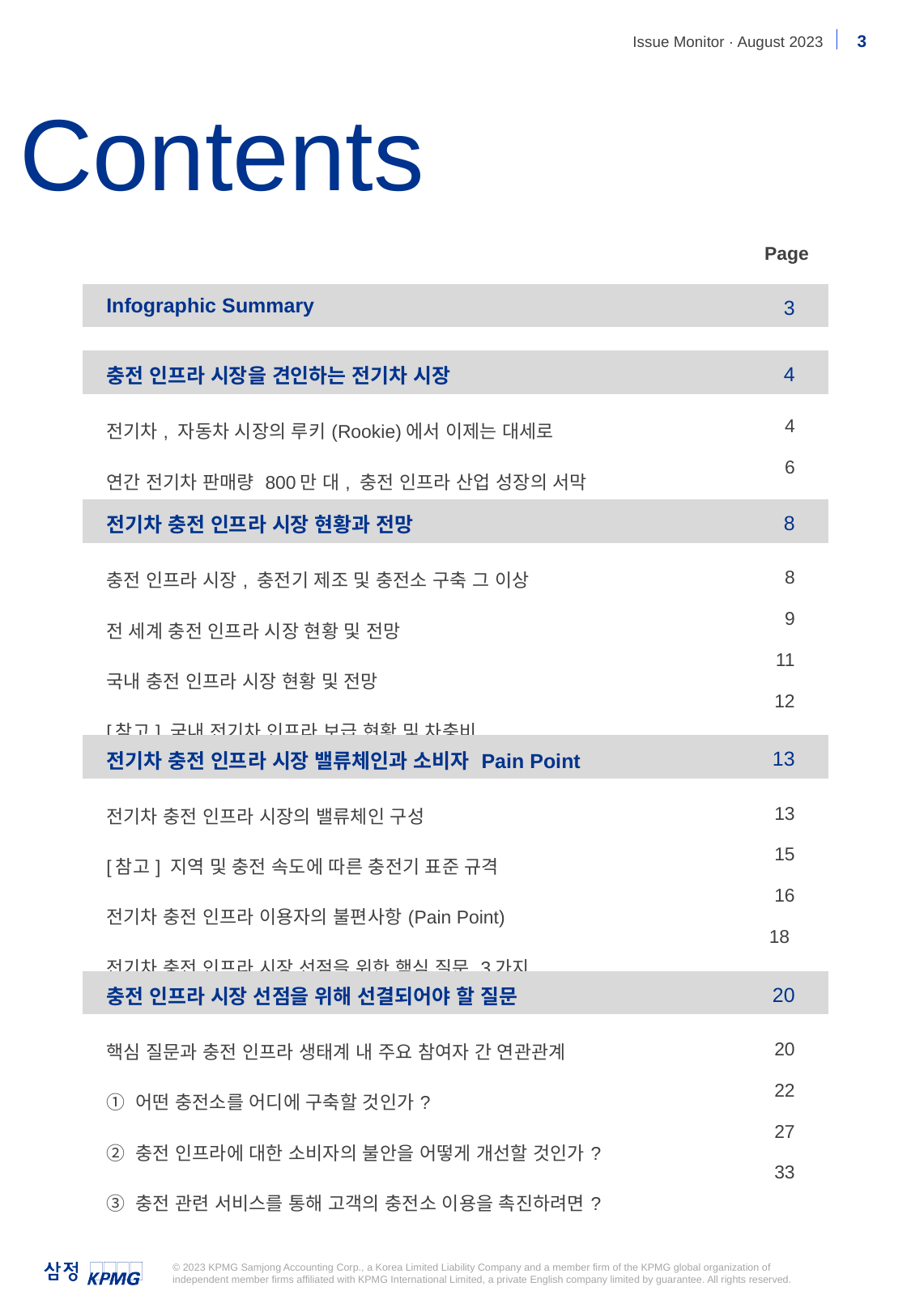

Contents
|  | Page |
| --- | --- |
|  |  |
| Infographic Summary | 3 |
|  |  |
| 충전 인프라 시장을 견인하는 전기차 시장 | 4 |
| 전기차, 자동차 시장의 루키(Rookie)에서 이제는 대세로 연간 전기차 판매량 800만 대, 충전 인프라 산업 성장의 서막 | 4 6 |
| 전기차 충전 인프라 시장 현황과 전망 | 8 |
| 충전 인프라 시장, 충전기 제조 및 충전소 구축 그 이상 전 세계 충전 인프라 시장 현황 및 전망 국내 충전 인프라 시장 현황 및 전망 [참고] 국내 전기차 인프라 보급 현황 및 차충비 | 8 9 11 12 |
| 전기차 충전 인프라 시장 밸류체인과 소비자 Pain Point | 13 |
| 전기차 충전 인프라 시장의 밸류체인 구성 [참고] 지역 및 충전 속도에 따른 충전기 표준 규격 전기차 충전 인프라 이용자의 불편사항(Pain Point) 전기차 충전 인프라 시장 선점을 위한 핵심 질문 3가지 | 13 15 16 18 |
| 충전 인프라 시장 선점을 위해 선결되어야 할 질문 | 20 |
| 핵심 질문과 충전 인프라 생태계 내 주요 참여자 간 연관관계 ① 어떤 충전소를 어디에 구축할 것인가? ② 충전 인프라에 대한 소비자의 불안을 어떻게 개선할 것인가? ③ 충전 관련 서비스를 통해 고객의 충전소 이용을 촉진하려면? | 20 22 27 33 |